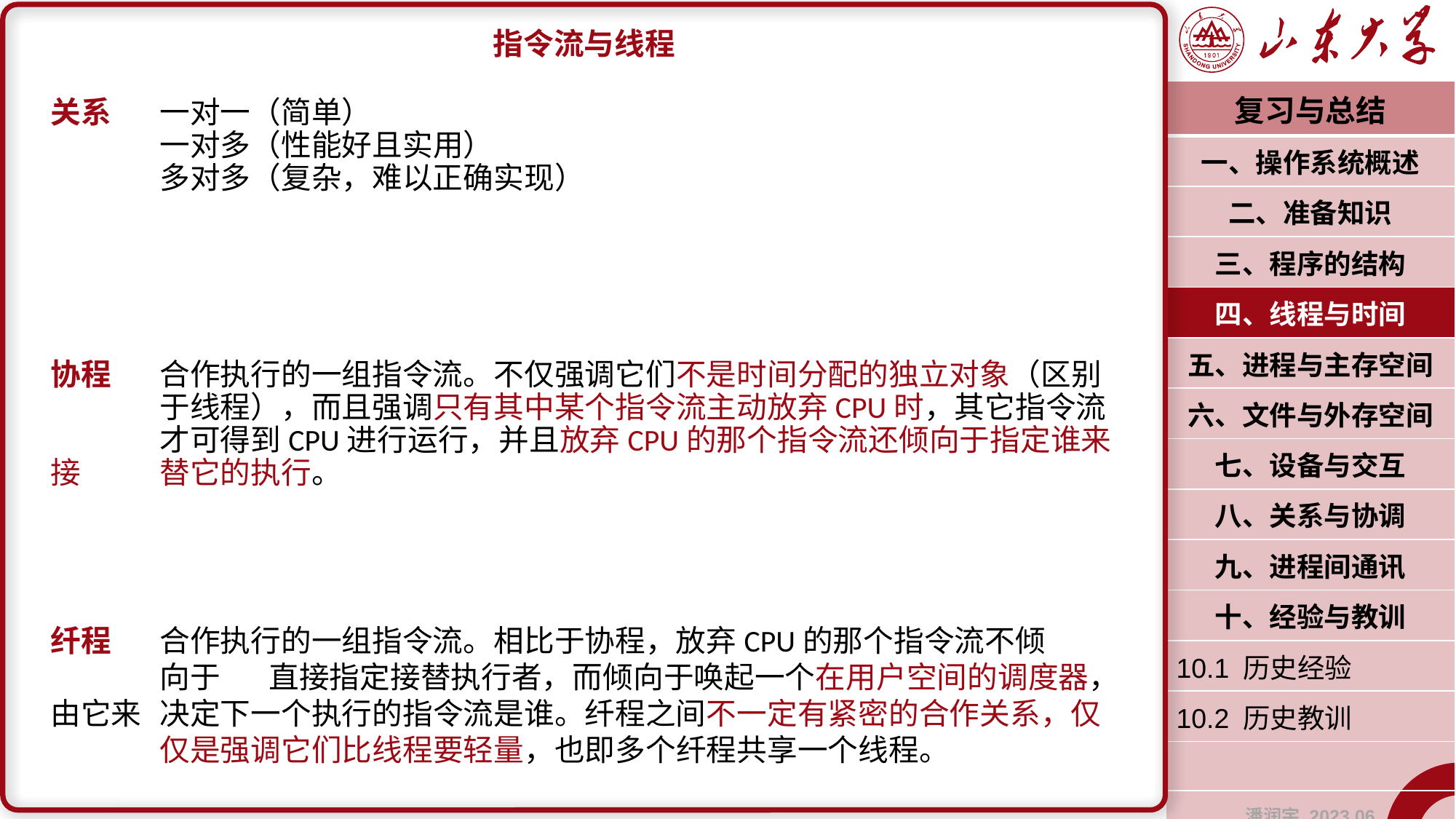

指令流与线程

关系	一对一（简单）
	一对多（性能好且实用）
	多对多（复杂，难以正确实现）

协程	合作执行的一组指令流。不仅强调它们不是时间分配的独立对象（区别	于线程），而且强调只有其中某个指令流主动放弃CPU时，其它指令流	才可得到CPU进行运行，并且放弃CPU的那个指令流还倾向于指定谁来接	替它的执行。

纤程	合作执行的一组指令流。相比于协程，放弃CPU的那个指令流不倾	向于	直接指定接替执行者，而倾向于唤起一个在用户空间的调度器，由它来	决定下一个执行的指令流是谁。纤程之间不一定有紧密的合作关系，仅	仅是强调它们比线程要轻量，也即多个纤程共享一个线程。
| 复习与总结 |
| --- |
| 一、操作系统概述 |
| 二、准备知识 |
| 三、程序的结构 |
| 四、线程与时间 |
| 五、进程与主存空间 |
| 六、文件与外存空间 |
| 七、设备与交互 |
| 八、关系与协调 |
| 九、进程间通讯 |
| 十、经验与教训 |
| 10.1 历史经验 |
| 10.2 历史教训 |
|  |
| 潘润宇 2023.06 |